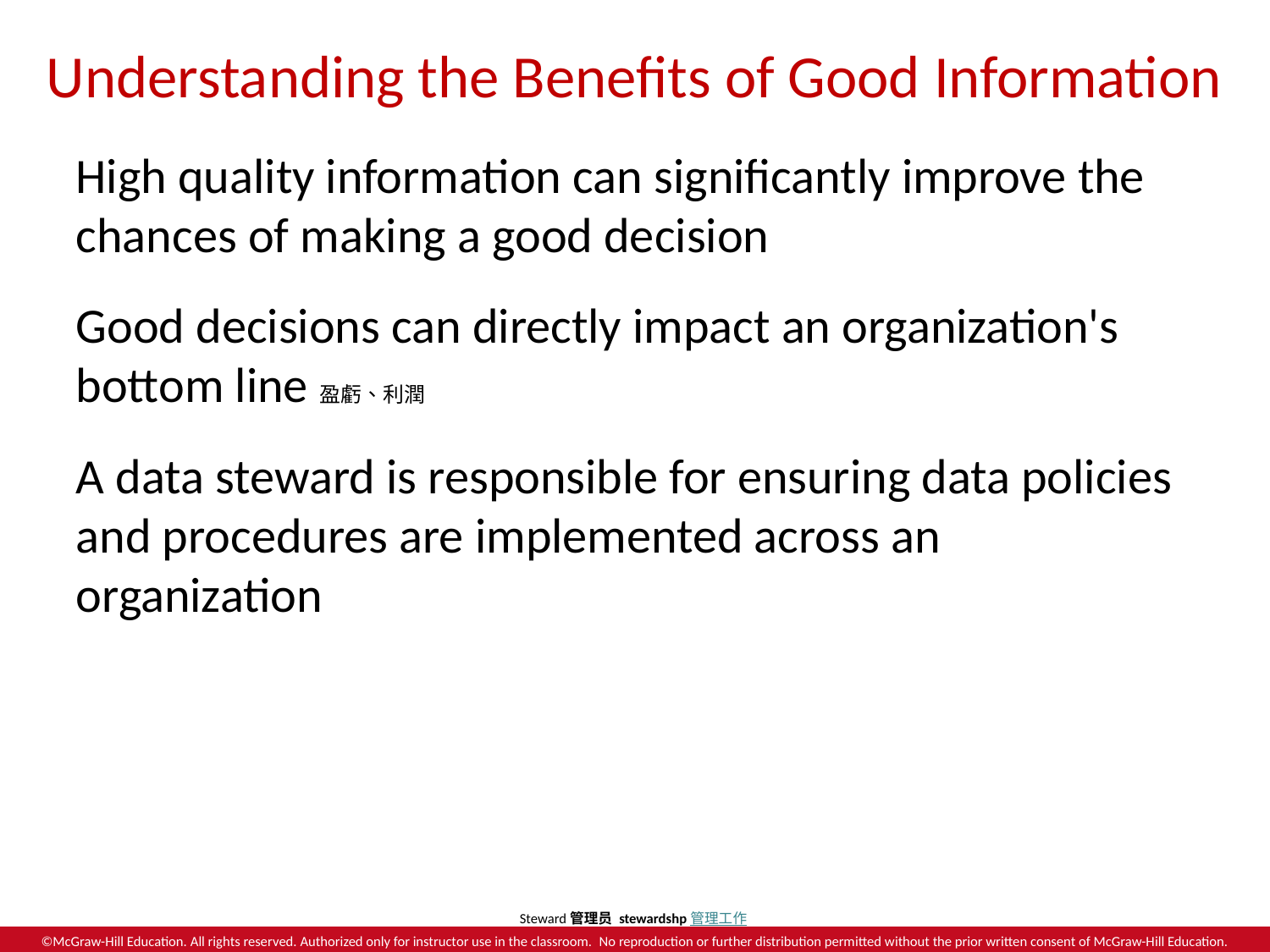

# Understanding the Benefits of Good Information
High quality information can significantly improve the chances of making a good decision
Good decisions can directly impact an organization's bottom line盈虧、利潤
A data steward is responsible for ensuring data policies and procedures are implemented across an organization
Steward管理员 stewardshp管理工作